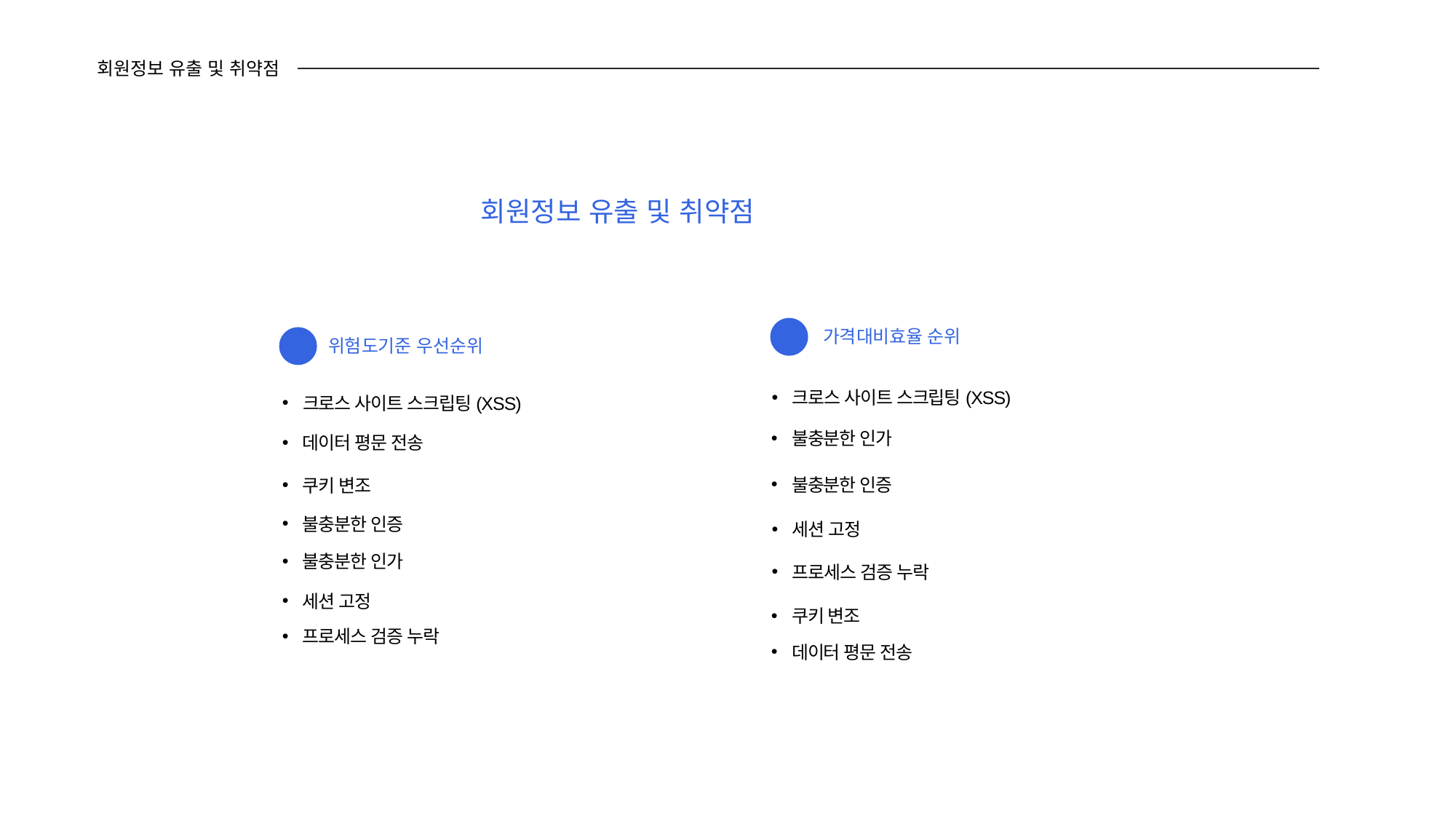

회원정보 유출 및 취약점
회원정보 유출 및 취약점​
가격대비효율 순위

02

위험도기준 우선순위

01

크로스 사이트 스크립팅(XSS)

크로스 사이트 스크립팅(XSS)
불충분한 인가
데이터 평문 전송
불충분한 인증
쿠키 변조
불충분한 인증
세션 고정
불충분한 인가
프로세스 검증 누락
세션 고정
쿠키 변조
프로세스 검증 누락
데이터 평문 전송